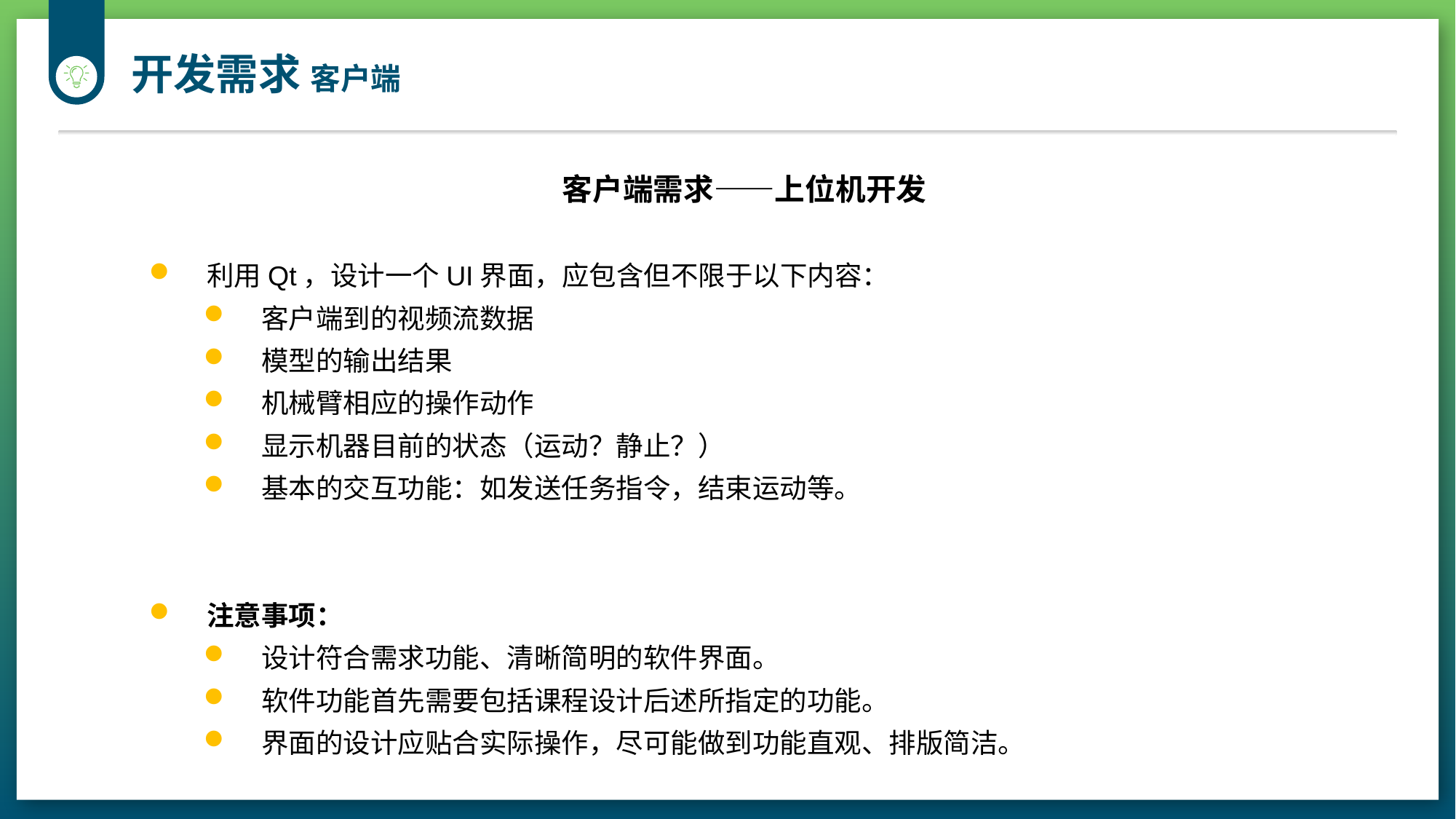

开发需求 客户端

客户端需求——上位机开发

利用Qt，设计一个UI界面，应包含但不限于以下内容：
客户端到的视频流数据
模型的输出结果
机械臂相应的操作动作
显示机器目前的状态（运动？静止？）
基本的交互功能：如发送任务指令，结束运动等。

注意事项：
设计符合需求功能、清晰简明的软件界面。
软件功能首先需要包括课程设计后述所指定的功能。
界面的设计应贴合实际操作，尽可能做到功能直观、排版简洁。